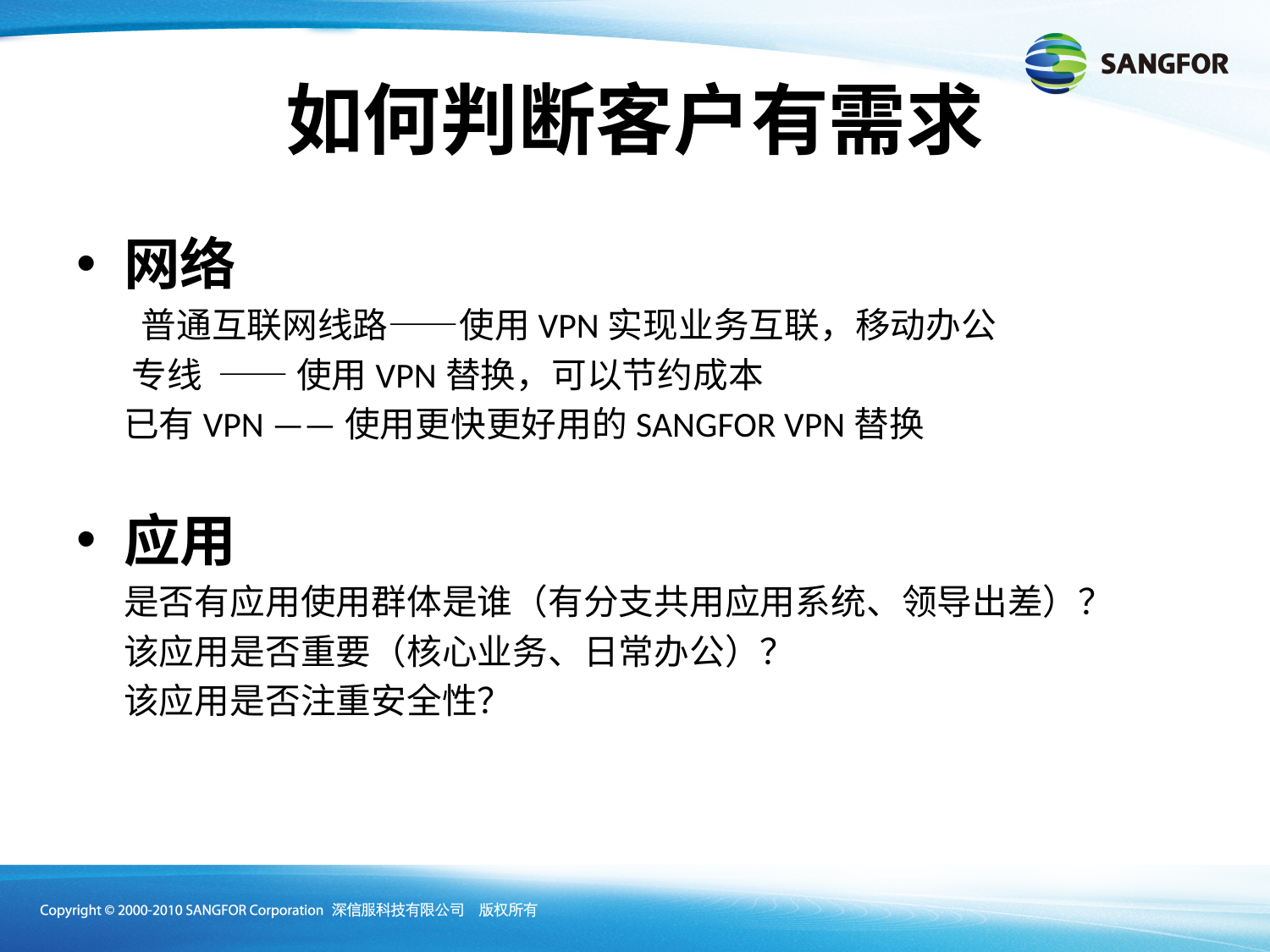

# 如何判断客户有需求
网络
       普通互联网线路——使用VPN实现业务互联，移动办公
      专线  —— 使用VPN替换，可以节约成本
	已有VPN ——使用更快更好用的SANGFOR VPN替换

应用
	是否有应用使用群体是谁（有分支共用应用系统、领导出差）？
	该应用是否重要（核心业务、日常办公）？
	该应用是否注重安全性？